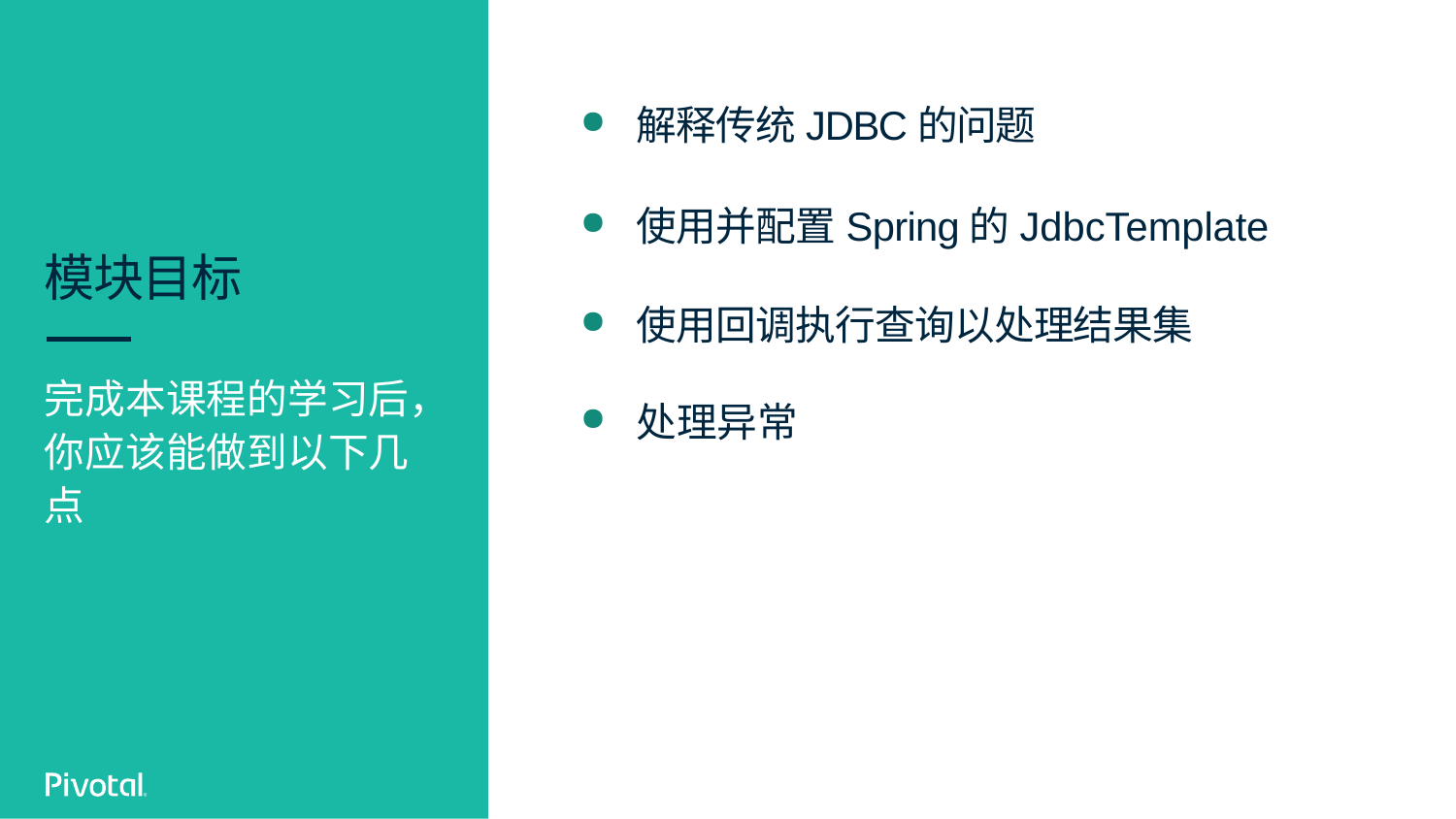

解释传统JDBC的问题

使用并配置Spring的JdbcTemplate

使用回调执行查询以处理结果集

处理异常
模块目标
完成本课程的学习后，你应该能做到以下几点
2